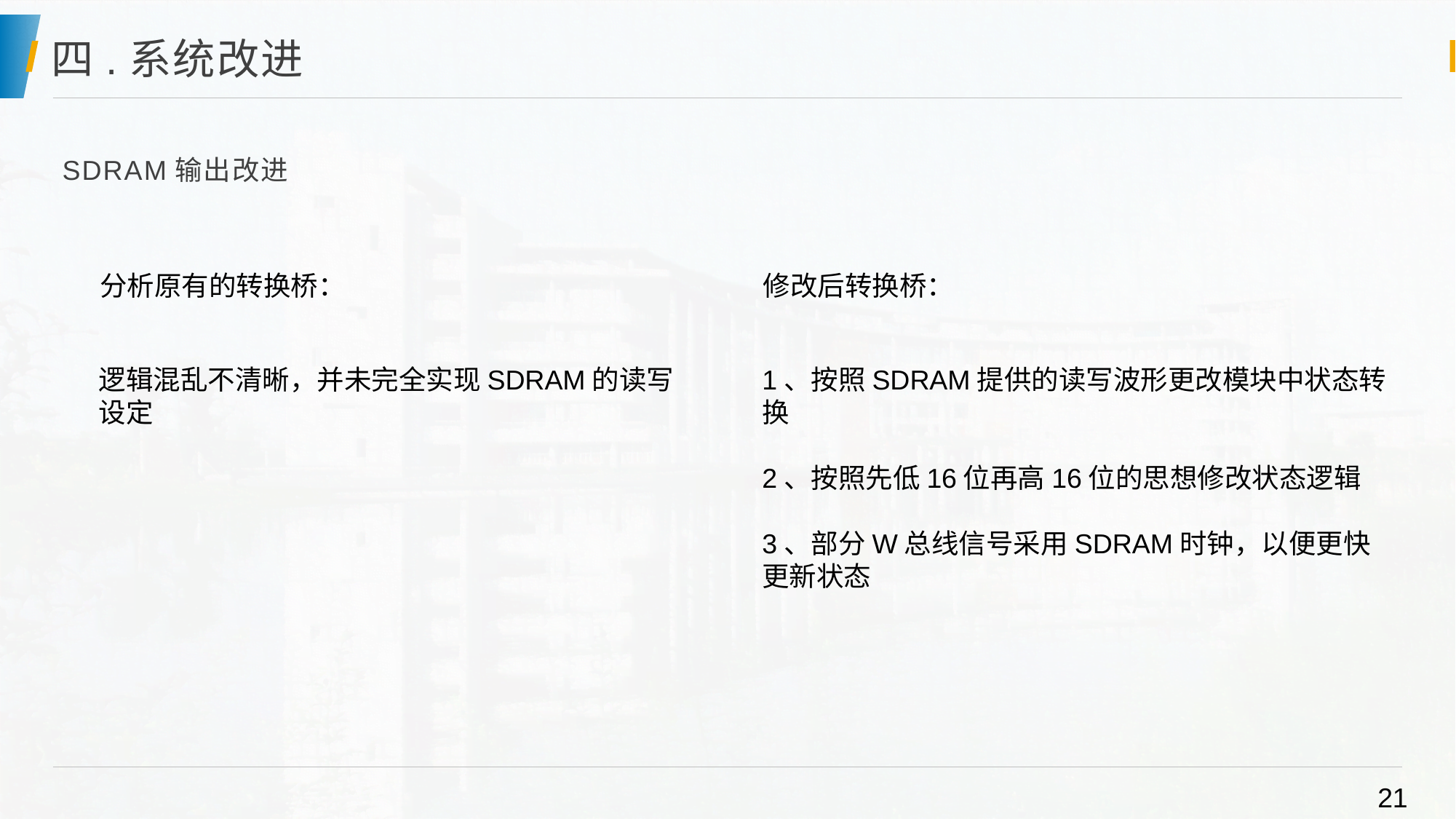

# 四.系统改进
SDRAM输出改进
分析原有的转换桥：
修改后转换桥：
逻辑混乱不清晰，并未完全实现SDRAM的读写设定

1、按照SDRAM提供的读写波形更改模块中状态转换

2、按照先低16位再高16位的思想修改状态逻辑

3、部分W总线信号采用SDRAM时钟，以便更快更新状态
21